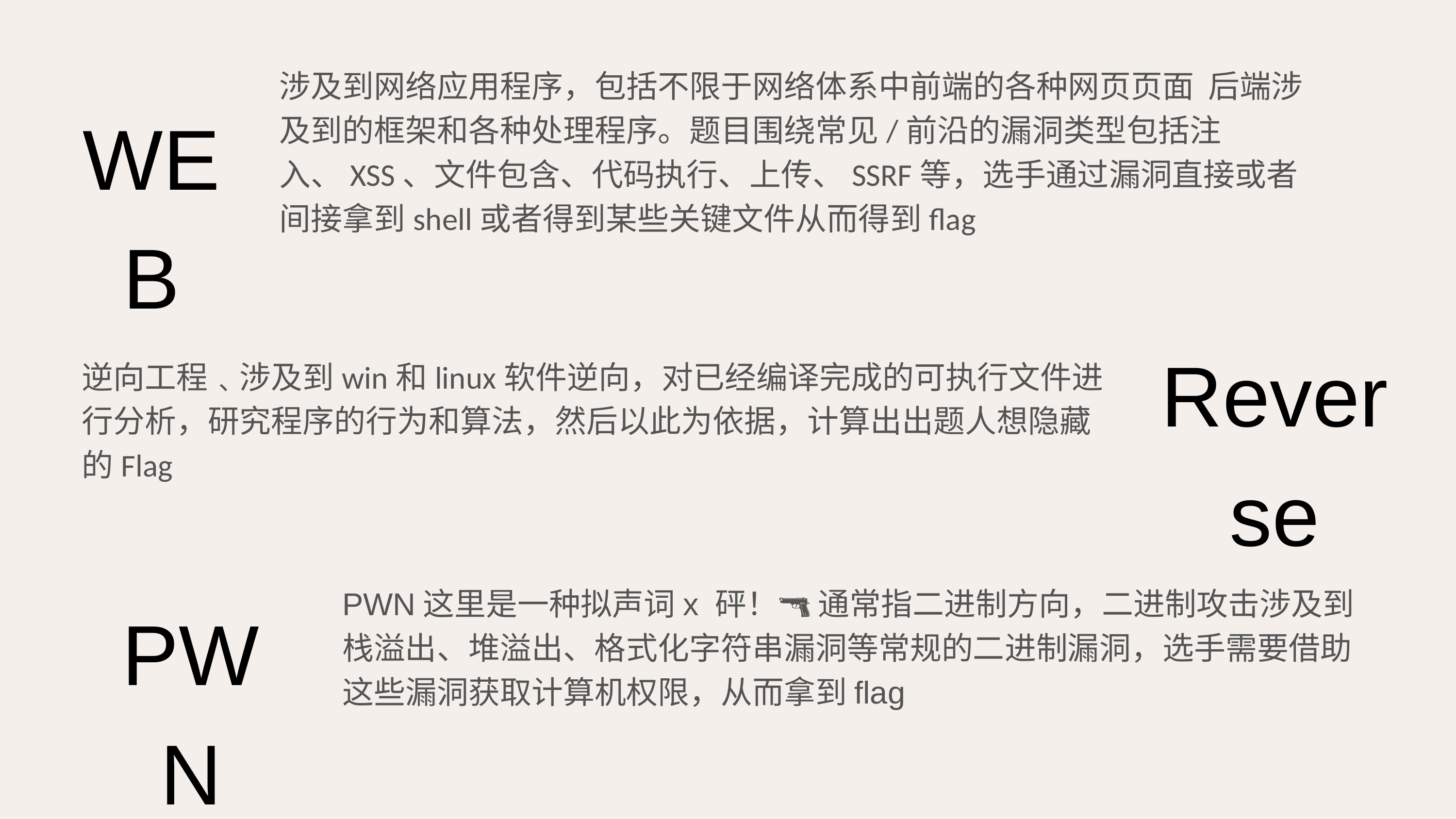

涉及到网络应用程序，包括不限于网络体系中前端的各种网页页面  后端涉及到的框架和各种处理程序。题目围绕常见/前沿的漏洞类型包括注入、XSS、文件包含、代码执行、上传、SSRF等，选手通过漏洞直接或者间接拿到shell或者得到某些关键文件从而得到flag
WEB
Reverse
逆向工程﹑涉及到win和linux软件逆向，对已经编译完成的可执行文件进行分析，研究程序的行为和算法，然后以此为依据，计算出出题人想隐藏的Flag
PWN这里是一种拟声词x 砰！🔫 通常指二进制方向，二进制攻击涉及到栈溢出、堆溢出、格式化字符串漏洞等常规的二进制漏洞，选手需要借助这些漏洞获取计算机权限，从而拿到flag
PWN